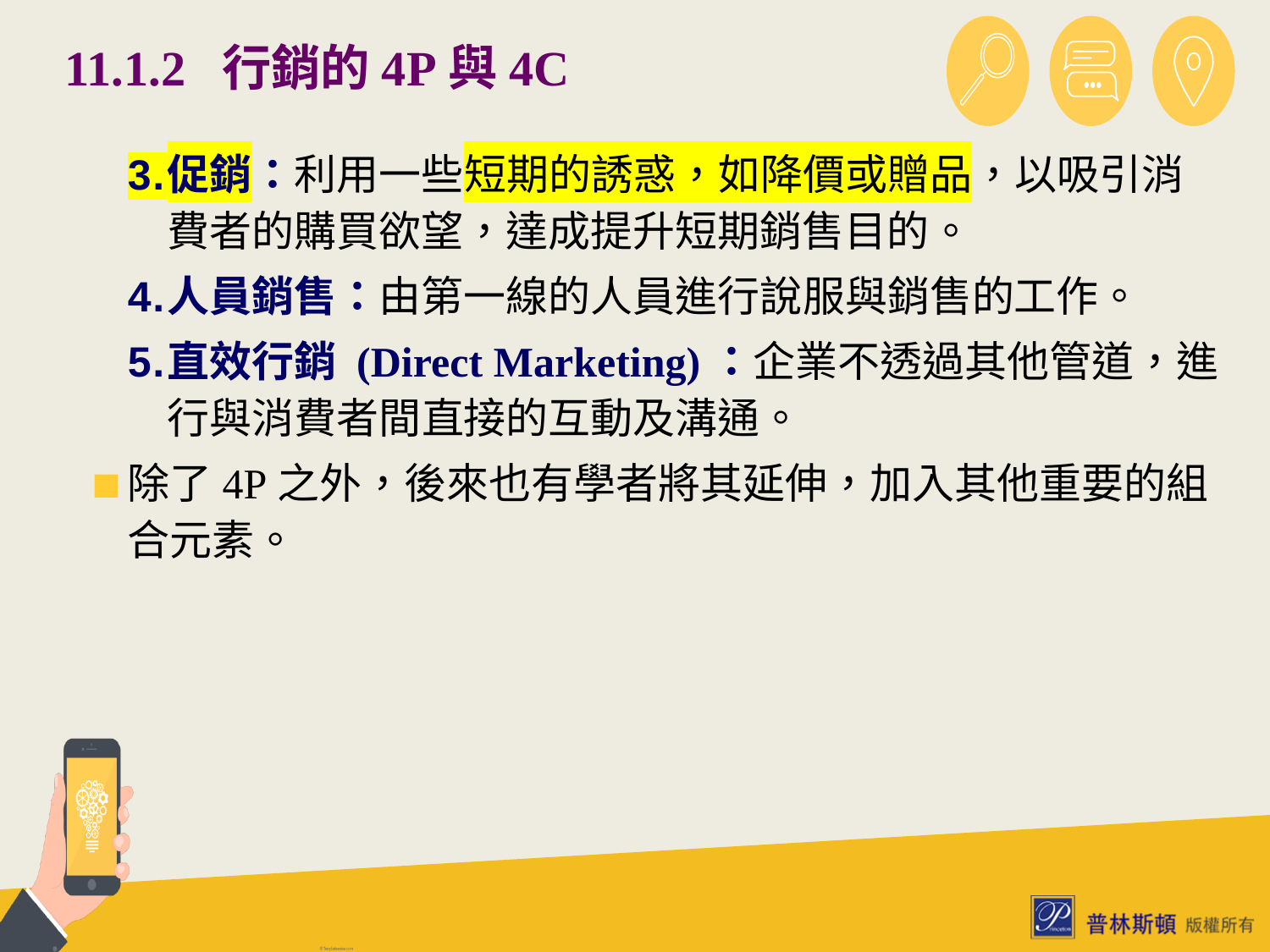

# 11.1.2  行銷的4P與4C
促銷：利用一些短期的誘惑，如降價或贈品，以吸引消費者的購買欲望，達成提升短期銷售目的。
人員銷售：由第一線的人員進行說服與銷售的工作。
直效行銷 (Direct Marketing)：企業不透過其他管道，進行與消費者間直接的互動及溝通。
除了4P之外，後來也有學者將其延伸，加入其他重要的組合元素。